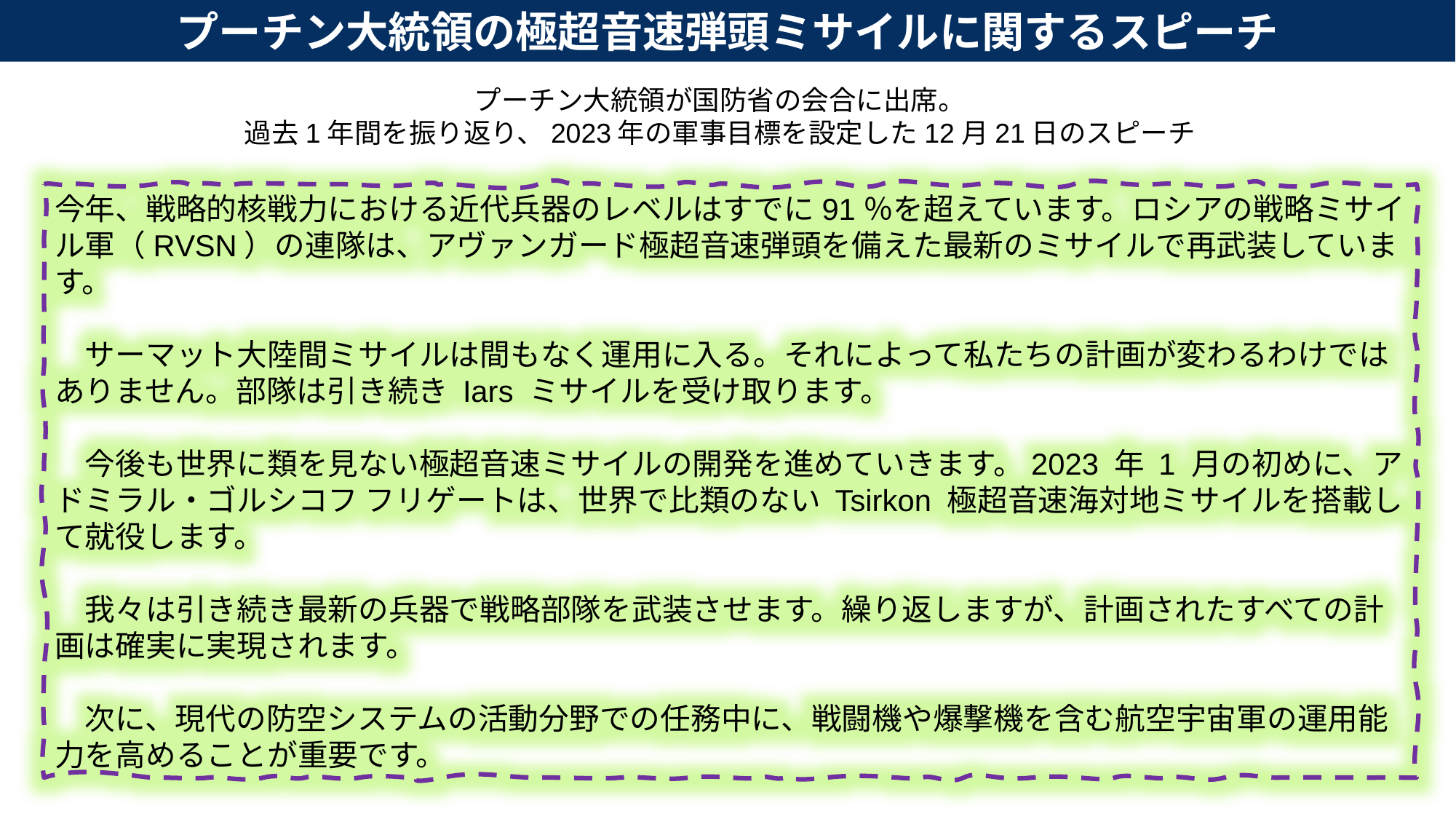

プーチン大統領の極超音速弾頭ミサイルに関するスピーチ
プーチン大統領が国防省の会合に出席。
過去1年間を振り返り、2023年の軍事目標を設定した12月21日のスピーチ
今年、戦略的核戦力における近代兵器のレベルはすでに91％を超えています。ロシアの戦略ミサイル軍（RVSN）の連隊は、アヴァンガード極超音速弾頭を備えた最新のミサイルで再武装しています。
　サーマット大陸間ミサイルは間もなく運用に入る。それによって私たちの計画が変わるわけではありません。部隊は引き続き Iars ミサイルを受け取ります。
　今後も世界に類を見ない極超音速ミサイルの開発を進めていきます。2023 年 1 月の初めに、アドミラル・ゴルシコフ フリゲートは、世界で比類のない Tsirkon 極超音速海対地ミサイルを搭載して就役します。
　我々は引き続き最新の兵器で戦略部隊を武装させます。繰り返しますが、計画されたすべての計画は確実に実現されます。
　次に、現代の防空システムの活動分野での任務中に、戦闘機や爆撃機を含む航空宇宙軍の運用能力を高めることが重要です。